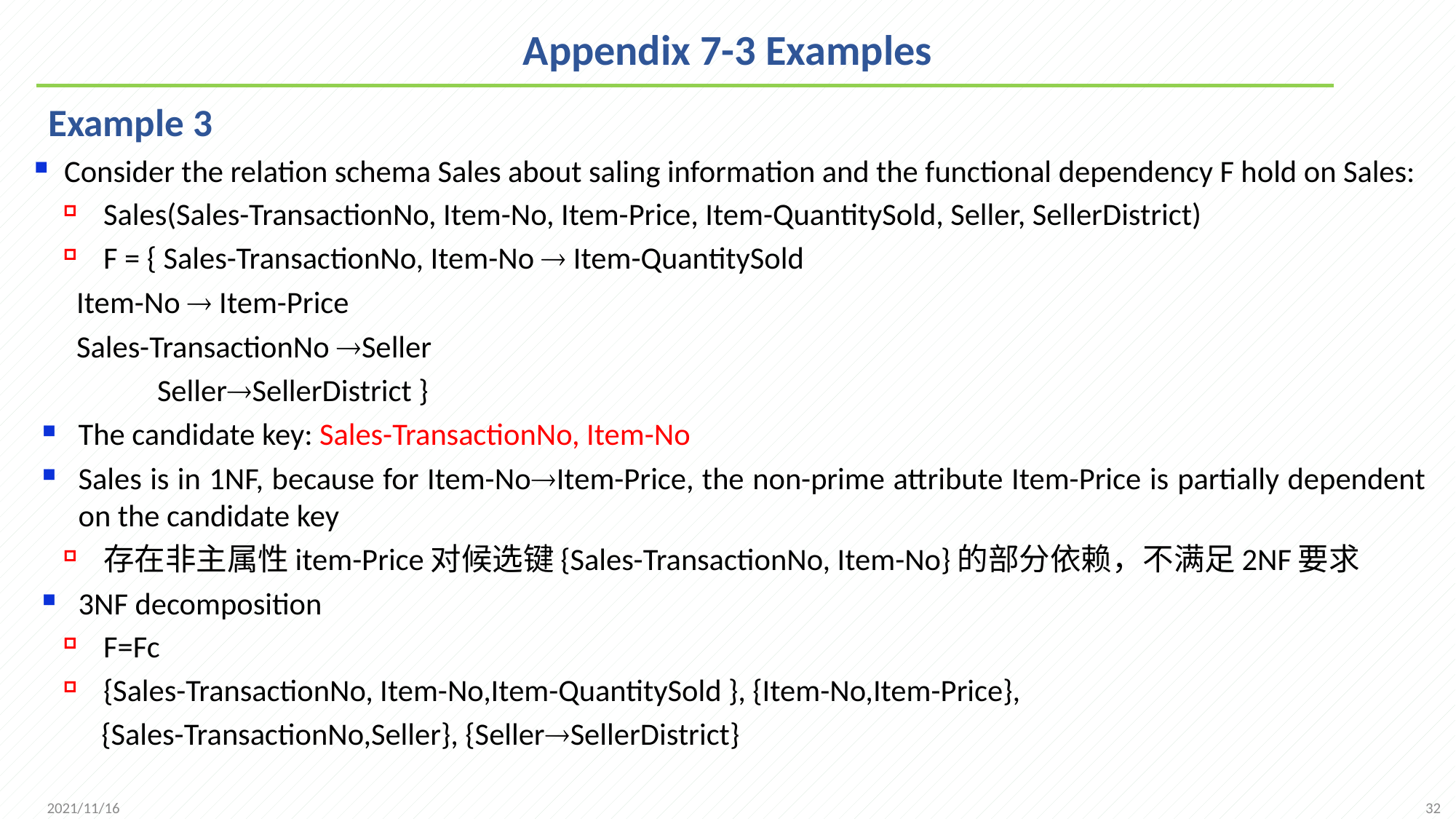

# Appendix 7-3 Examples
  Example 3
Consider the relation schema Sales about saling information and the functional dependency F hold on Sales:
Sales(Sales-TransactionNo, Item-No, Item-Price, Item-QuantitySold, Seller, SellerDistrict)
F = { Sales-TransactionNo, Item-No → Item-QuantitySold
	    Item-No → Item-Price
	    Sales-TransactionNo →Seller
          Seller→SellerDistrict }
The candidate key: Sales-TransactionNo, Item-No
Sales is in 1NF, because for Item-No→Item-Price, the non-prime attribute Item-Price is partially dependent on the candidate key
存在非主属性item-Price对候选键{Sales-TransactionNo, Item-No}的部分依赖，不满足2NF要求
3NF decomposition
F=Fc
{Sales-TransactionNo, Item-No,Item-QuantitySold }, {Item-No,Item-Price},
    {Sales-TransactionNo,Seller}, {Seller→SellerDistrict}
32
2021/11/16